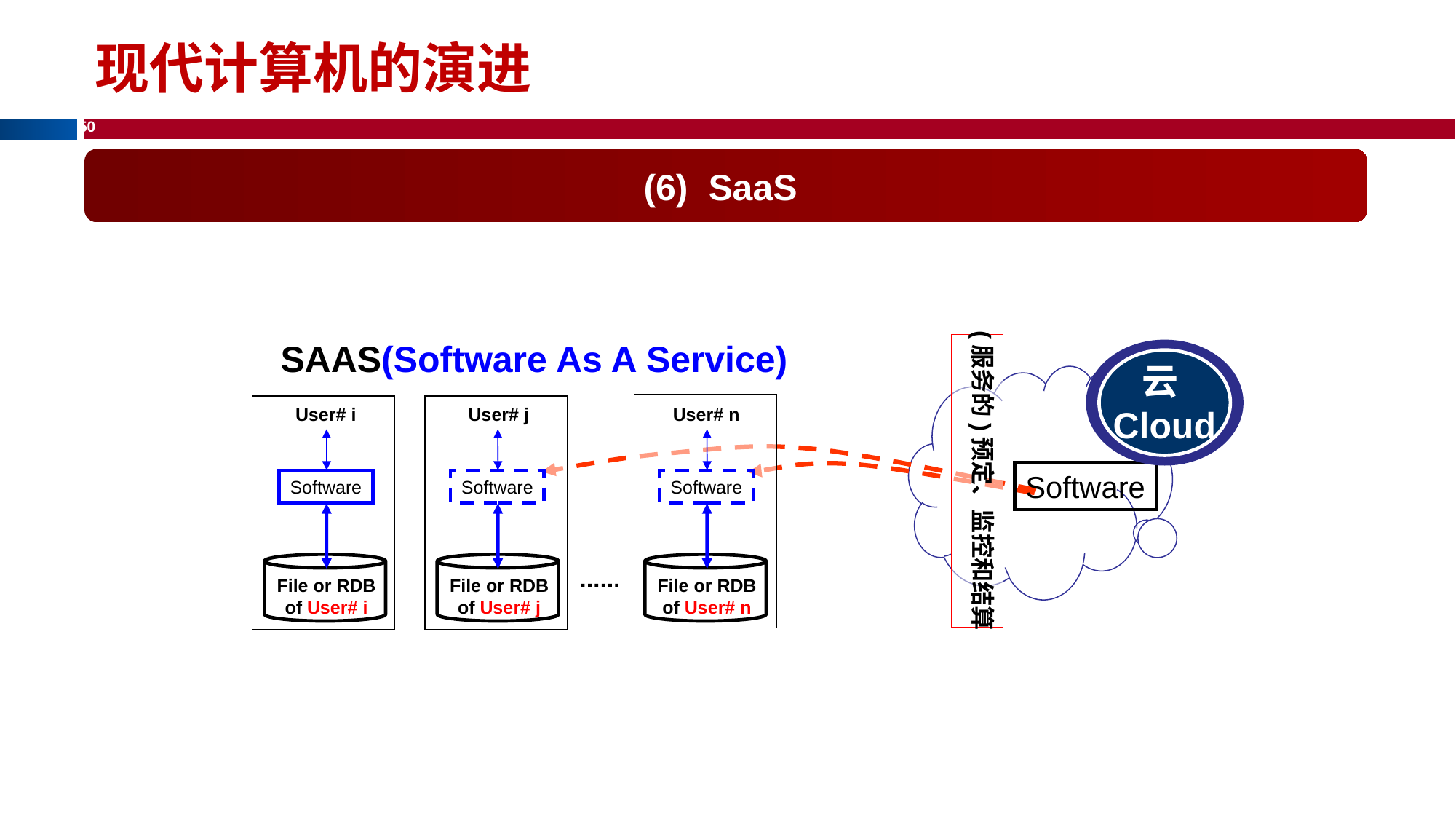

现代计算机的演进
(6)  SaaS
SAAS(Software As A Service)
(服务的)预定、监控和结算

云Cloud

User# i
User# j
User# n

Software
Software
Software
Software

File or RDB of User# i

File or RDB of User# j

File or RDB of User# n